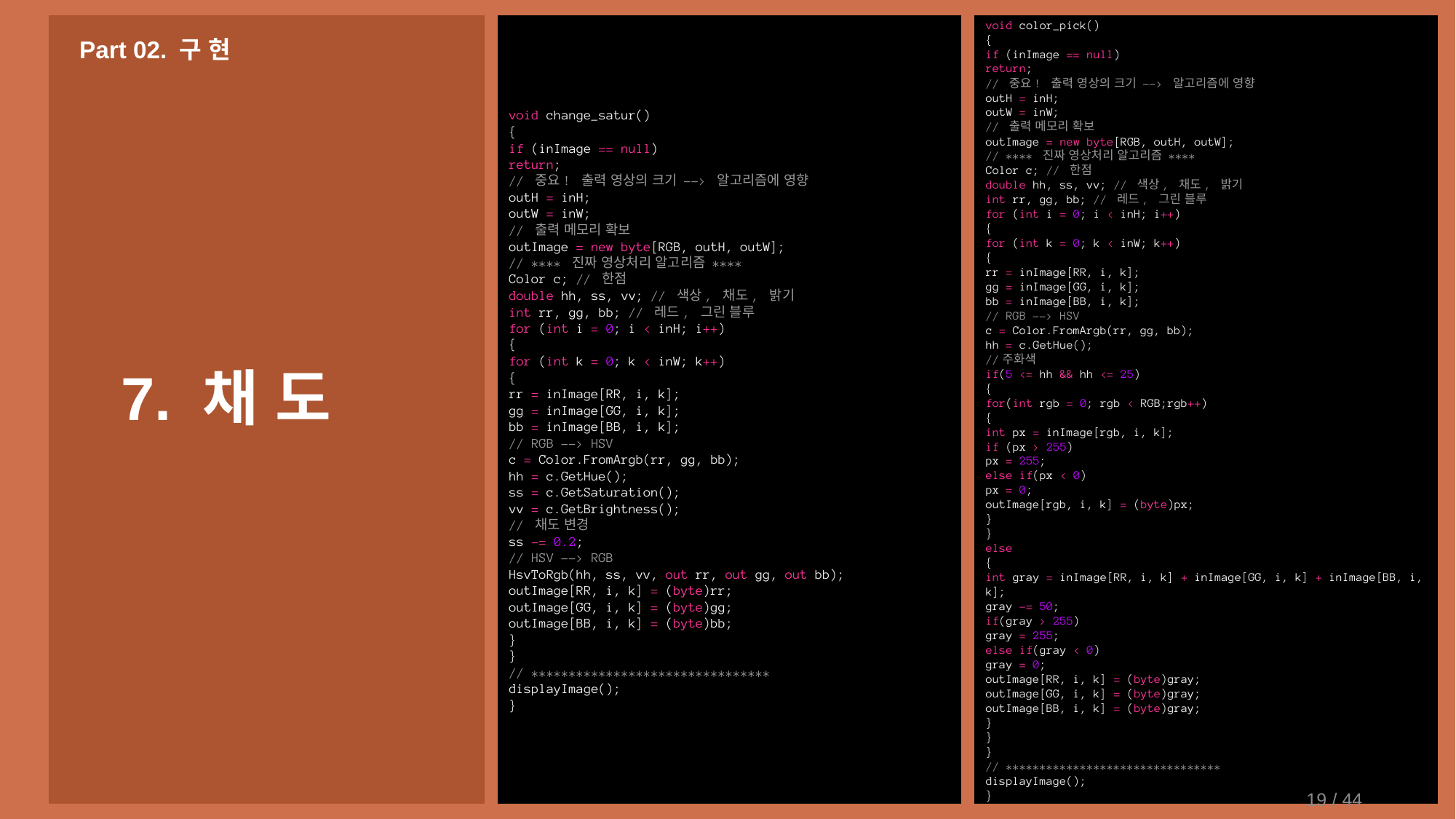

void change_satur()
{
if (inImage == null)
return;
// 중요! 출력 영상의 크기 --> 알고리즘에 영향
outH = inH;
outW = inW;
// 출력 메모리 확보
outImage = new byte[RGB, outH, outW];
// **** 진짜 영상처리 알고리즘 ****
Color c; // 한점
double hh, ss, vv; // 색상, 채도, 밝기
int rr, gg, bb; // 레드, 그린 블루
for (int i = 0; i < inH; i++)
{
for (int k = 0; k < inW; k++)
{
rr = inImage[RR, i, k];
gg = inImage[GG, i, k];
bb = inImage[BB, i, k];
// RGB --> HSV
c = Color.FromArgb(rr, gg, bb);
hh = c.GetHue();
ss = c.GetSaturation();
vv = c.GetBrightness();
// 채도 변경
ss -= 0.2;
// HSV --> RGB
HsvToRgb(hh, ss, vv, out rr, out gg, out bb);
outImage[RR, i, k] = (byte)rr;
outImage[GG, i, k] = (byte)gg;
outImage[BB, i, k] = (byte)bb;
}
}
// ********************************
displayImage();
}
void color_pick()
{
if (inImage == null)
return;
// 중요! 출력 영상의 크기 --> 알고리즘에 영향
outH = inH;
outW = inW;
// 출력 메모리 확보
outImage = new byte[RGB, outH, outW];
// **** 진짜 영상처리 알고리즘 ****
Color c; // 한점
double hh, ss, vv; // 색상, 채도, 밝기
int rr, gg, bb; // 레드, 그린 블루
for (int i = 0; i < inH; i++)
{
for (int k = 0; k < inW; k++)
{
rr = inImage[RR, i, k];
gg = inImage[GG, i, k];
bb = inImage[BB, i, k];
// RGB --> HSV
c = Color.FromArgb(rr, gg, bb);
hh = c.GetHue();
//주화색
if(5 <= hh && hh <= 25)
{
for(int rgb = 0; rgb < RGB;rgb++)
{
int px = inImage[rgb, i, k];
if (px > 255)
px = 255;
else if(px < 0)
px = 0;
outImage[rgb, i, k] = (byte)px;
}
}
else
{
int gray = inImage[RR, i, k] + inImage[GG, i, k] + inImage[BB, i, k];
gray -= 50;
if(gray > 255)
gray = 255;
else if(gray < 0)
gray = 0;
outImage[RR, i, k] = (byte)gray;
outImage[GG, i, k] = (byte)gray;
outImage[BB, i, k] = (byte)gray;
}
}
}
// ********************************
displayImage();
}
Part 02. 구 현
7. 채 도
19 / 31
19 / 44